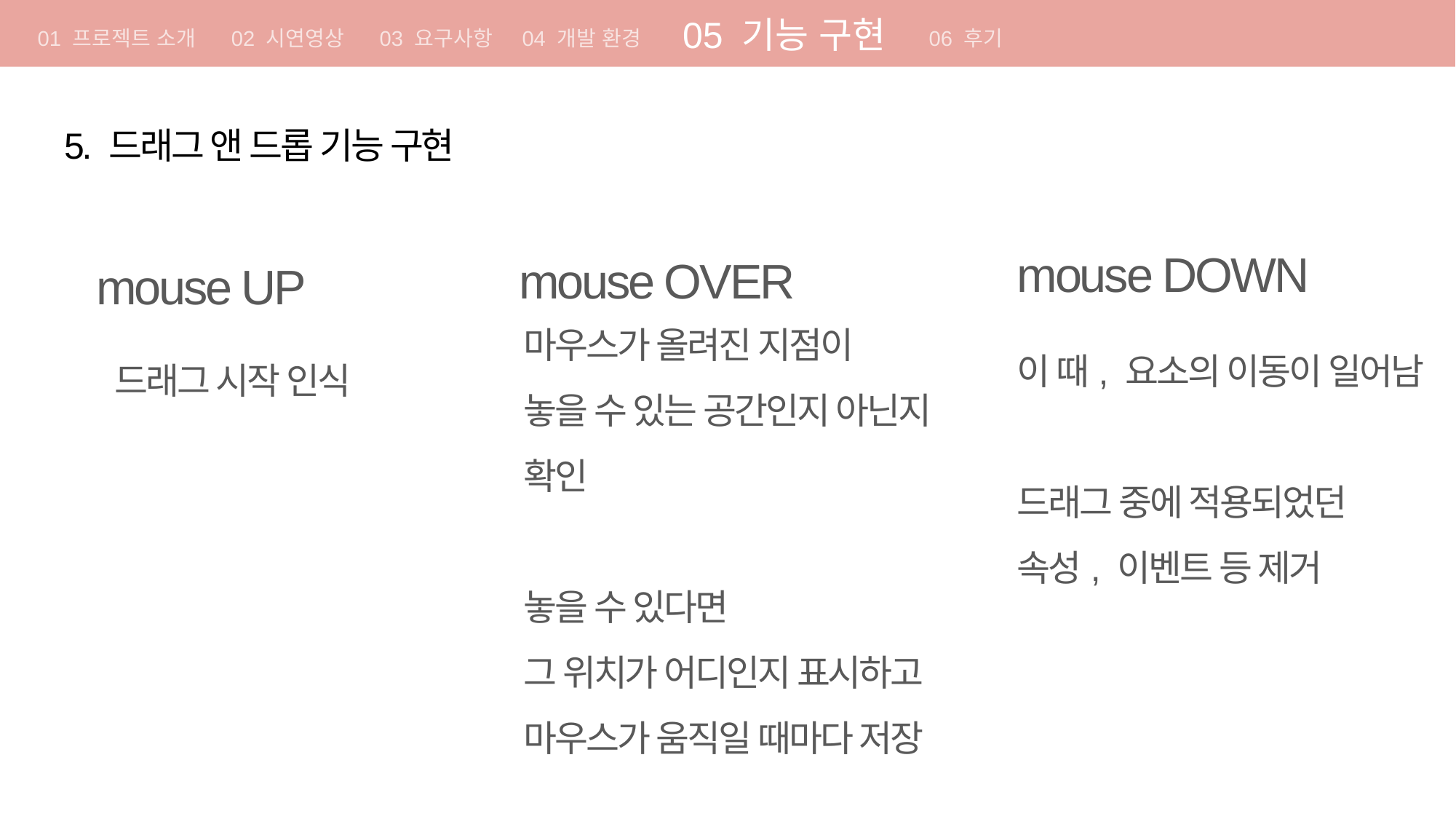

01 기획의도
05 기능 구현
01 프로젝트 소개     02 시연영상     03 요구사항    04 개발 환경
06 후기
5. 드래그 앤 드롭 기능 구현
mouse DOWN
mouse OVER
mouse UP
드래그 시작 인식
마우스가 올려진 지점이
놓을 수 있는 공간인지 아닌지 확인

놓을 수 있다면
그 위치가 어디인지 표시하고
마우스가 움직일 때마다 저장

이 때, 요소의 이동이 일어남

드래그 중에 적용되었던
속성, 이벤트 등 제거